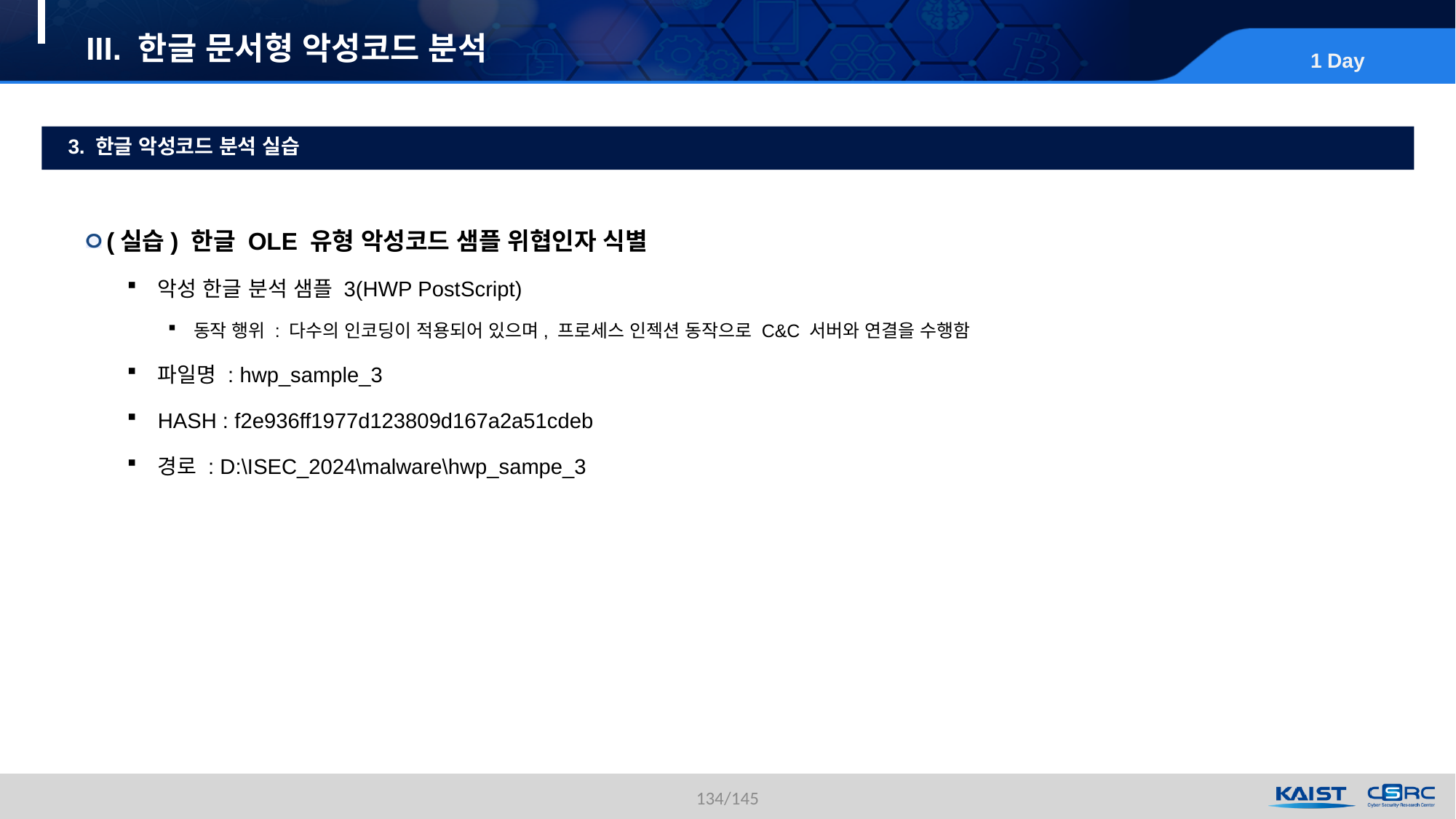

# III. 한글 문서형 악성코드 분석
3. 한글 악성코드 분석 실습
(실습) 한글 OLE 유형 악성코드 샘플 위협인자 식별
악성 한글 분석 샘플 3(HWP PostScript)
동작 행위 : 다수의 인코딩이 적용되어 있으며, 프로세스 인젝션 동작으로 C&C 서버와 연결을 수행함
파일명 : hwp_sample_3
HASH : f2e936ff1977d123809d167a2a51cdeb
경로 : D:\ISEC_2024\malware\hwp_sampe_3
134/145